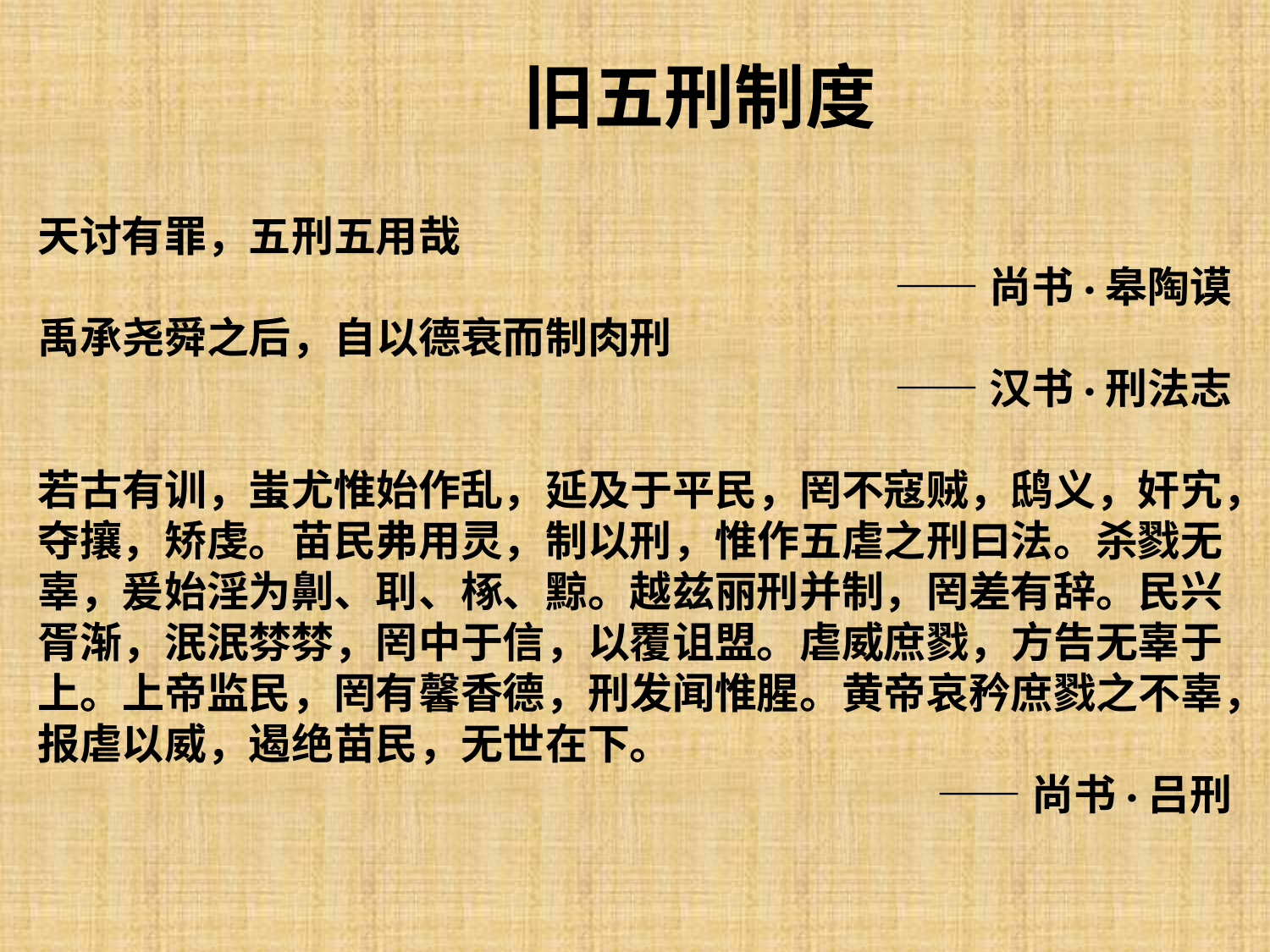

旧五刑制度
天讨有罪，五刑五用哉
——尚书·皋陶谟
禹承尧舜之后，自以德衰而制肉刑
——汉书·刑法志

若古有训，蚩尤惟始作乱，延及于平民，罔不寇贼，鸱义，奸宄，夺攘，矫虔。苗民弗用灵，制以刑，惟作五虐之刑曰法。杀戮无辜，爰始淫为劓、刵、椓、黥。越兹丽刑并制，罔差有辞。民兴胥渐，泯泯棼棼，罔中于信，以覆诅盟。虐威庶戮，方告无辜于上。上帝监民，罔有馨香德，刑发闻惟腥。黄帝哀矜庶戮之不辜，报虐以威，遏绝苗民，无世在下。
——尚书·吕刑